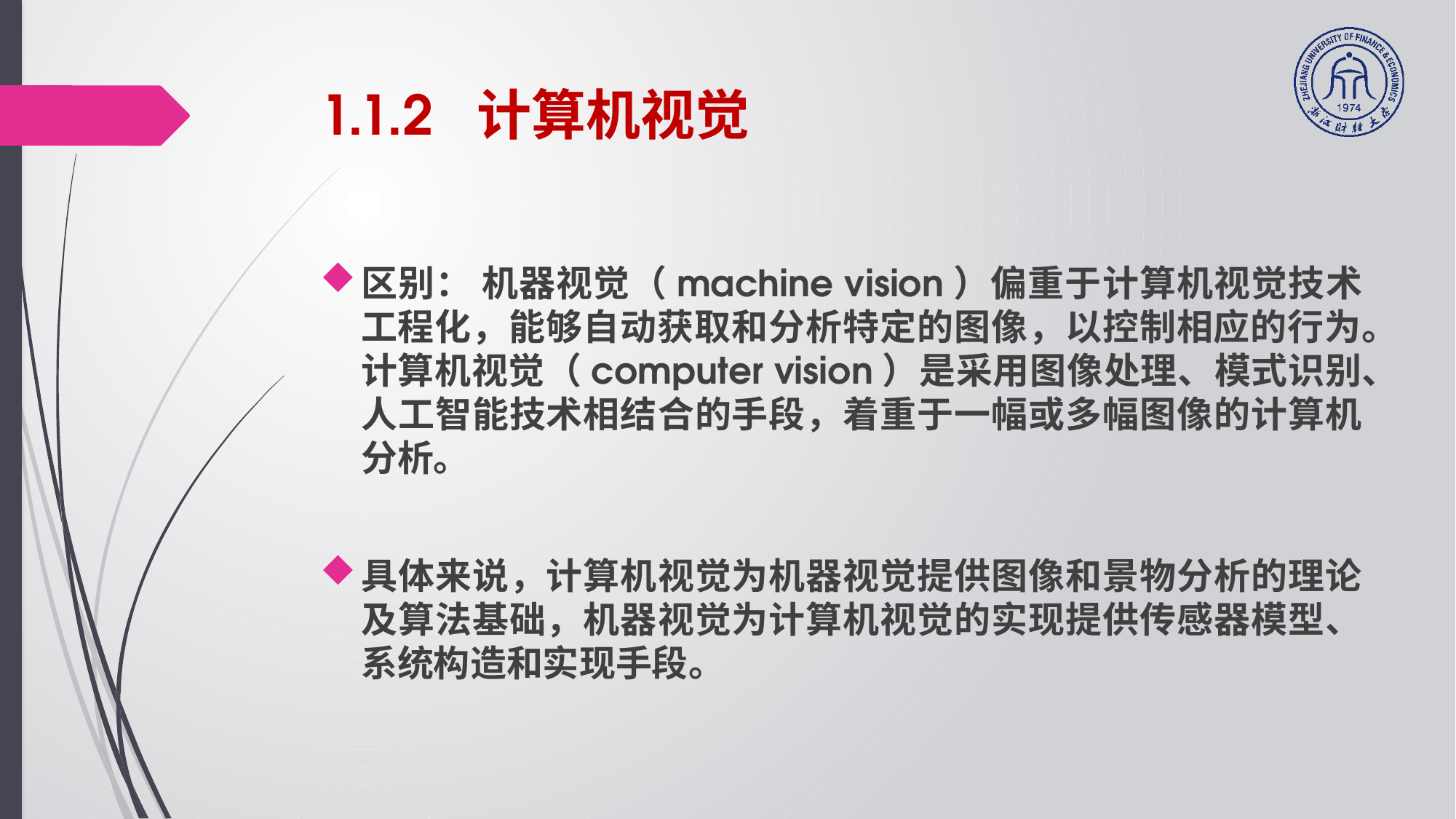

# 1.1.2  计算机视觉
区别： 机器视觉（machine vision）偏重于计算机视觉技术工程化，能够自动获取和分析特定的图像，以控制相应的行为。计算机视觉（computer vision）是采用图像处理、模式识别、人工智能技术相结合的手段，着重于一幅或多幅图像的计算机分析。

具体来说，计算机视觉为机器视觉提供图像和景物分析的理论及算法基础，机器视觉为计算机视觉的实现提供传感器模型、系统构造和实现手段。